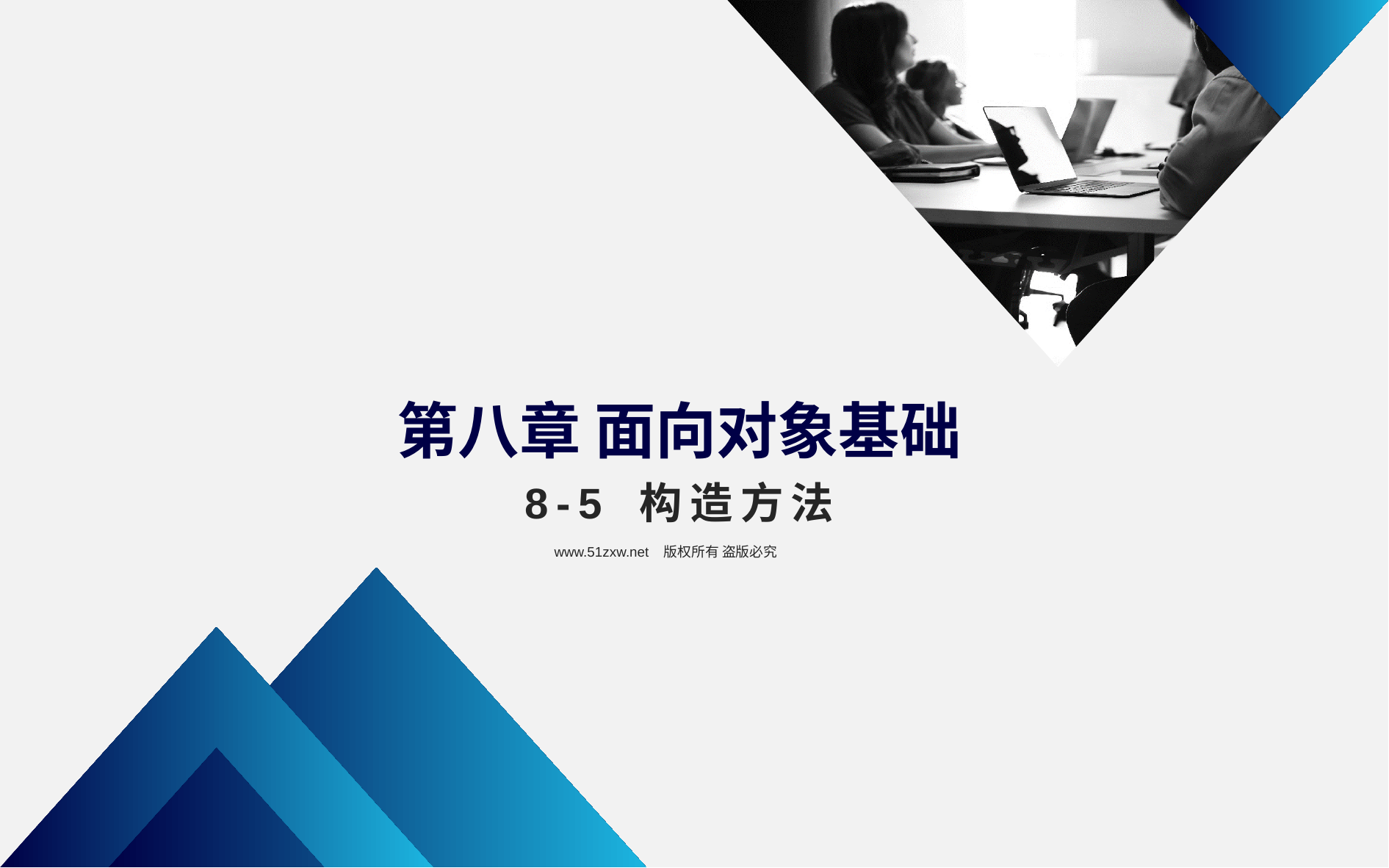

第八章 面向对象基础
8-5 构造方法
www.51zxw.net   版权所有 盗版必究